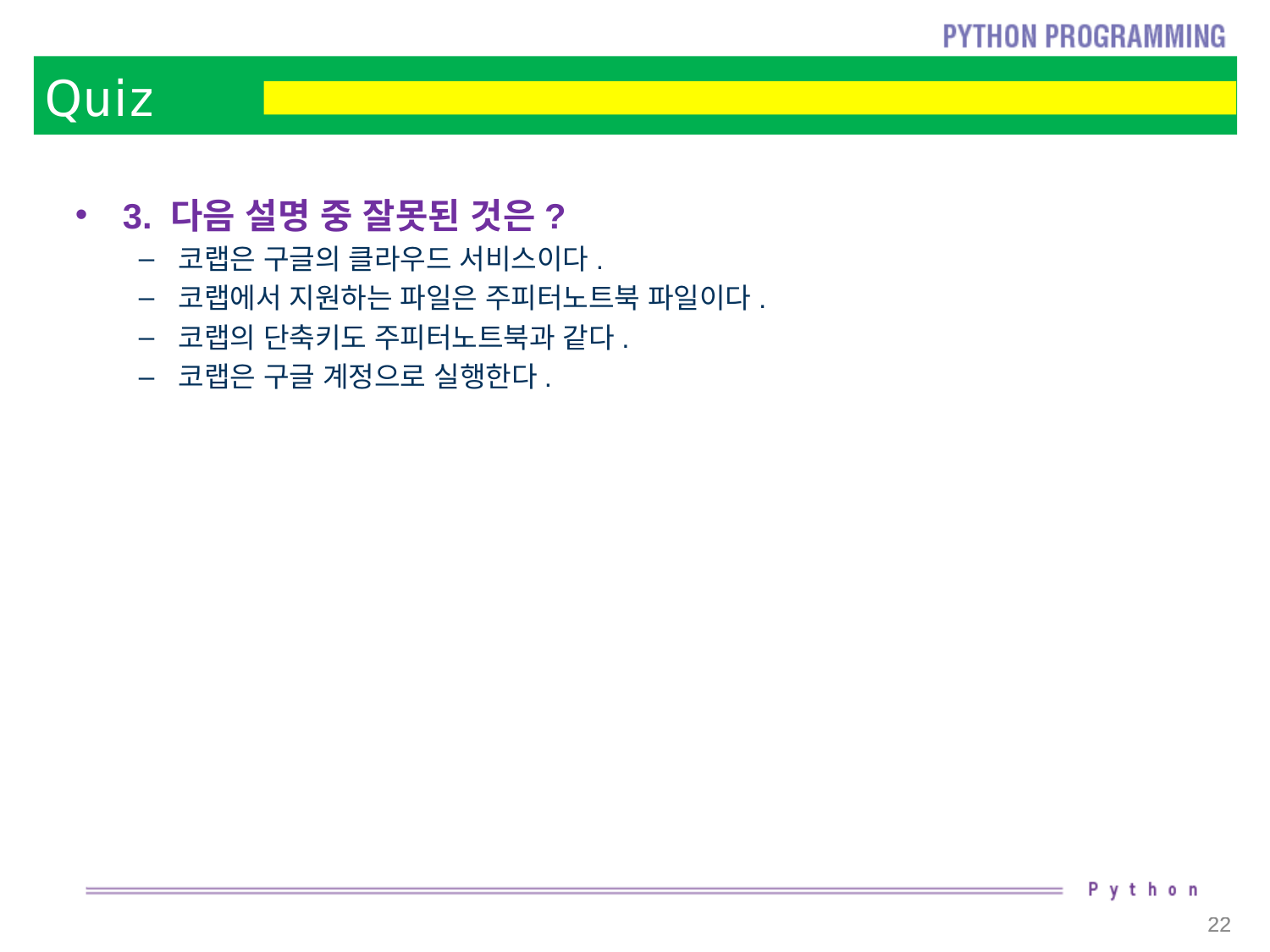

# Quiz

3. 다음 설명 중 잘못된 것은?
코랩은 구글의 클라우드 서비스이다.
코랩에서 지원하는 파일은 주피터노트북 파일이다.
코랩의 단축키도 주피터노트북과 같다.
코랩은 구글 계정으로 실행한다.
22